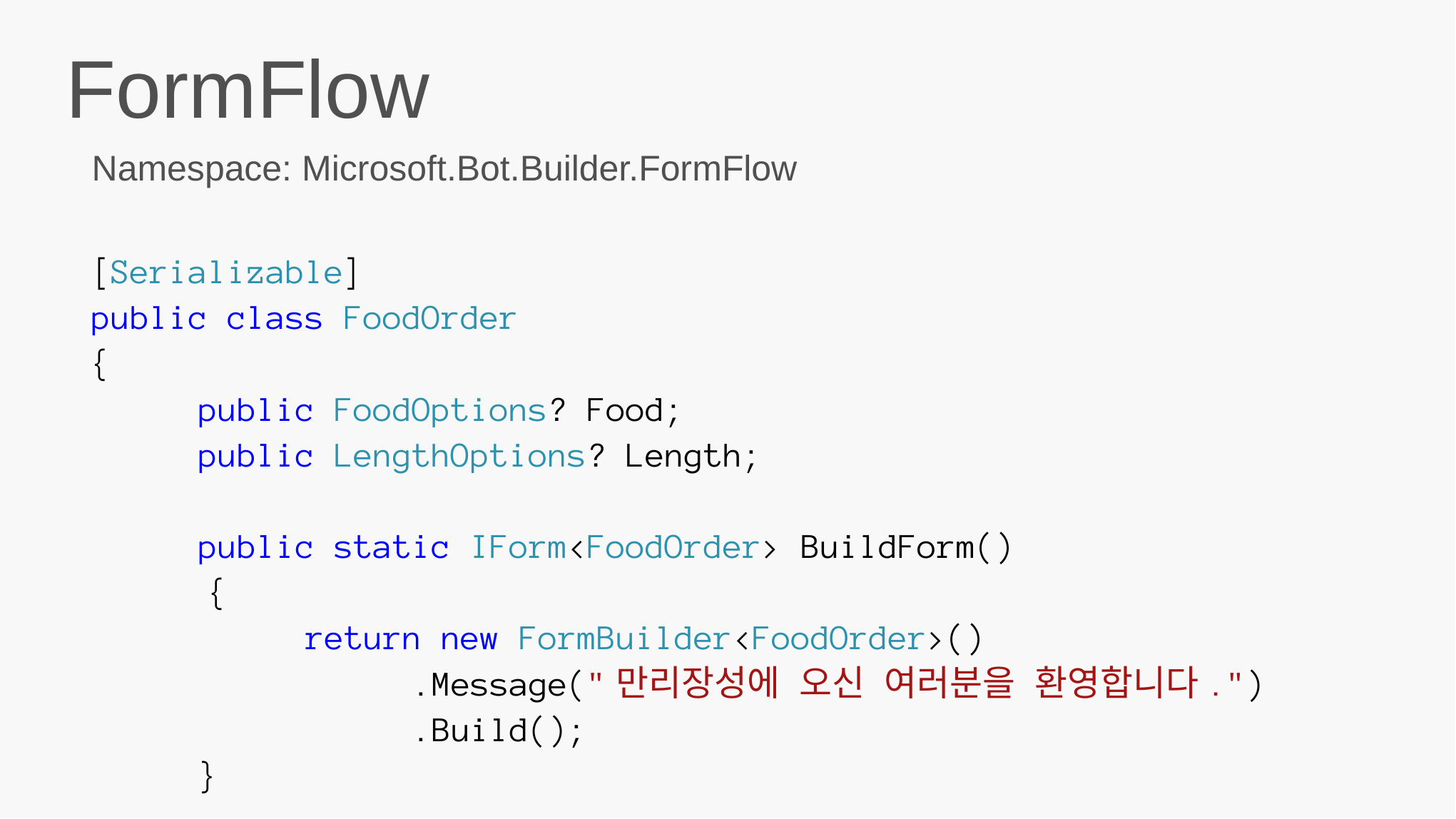

FormFlow
Namespace: Microsoft.Bot.Builder.FormFlow

[Serializable]
public class FoodOrder
{
	public FoodOptions? Food;
	public LengthOptions? Length;

	public static IForm<FoodOrder> BuildForm()
      {
		return new FormBuilder<FoodOrder>()
			.Message("만리장성에 오신 여러분을 환영합니다.")
			.Build();
	}